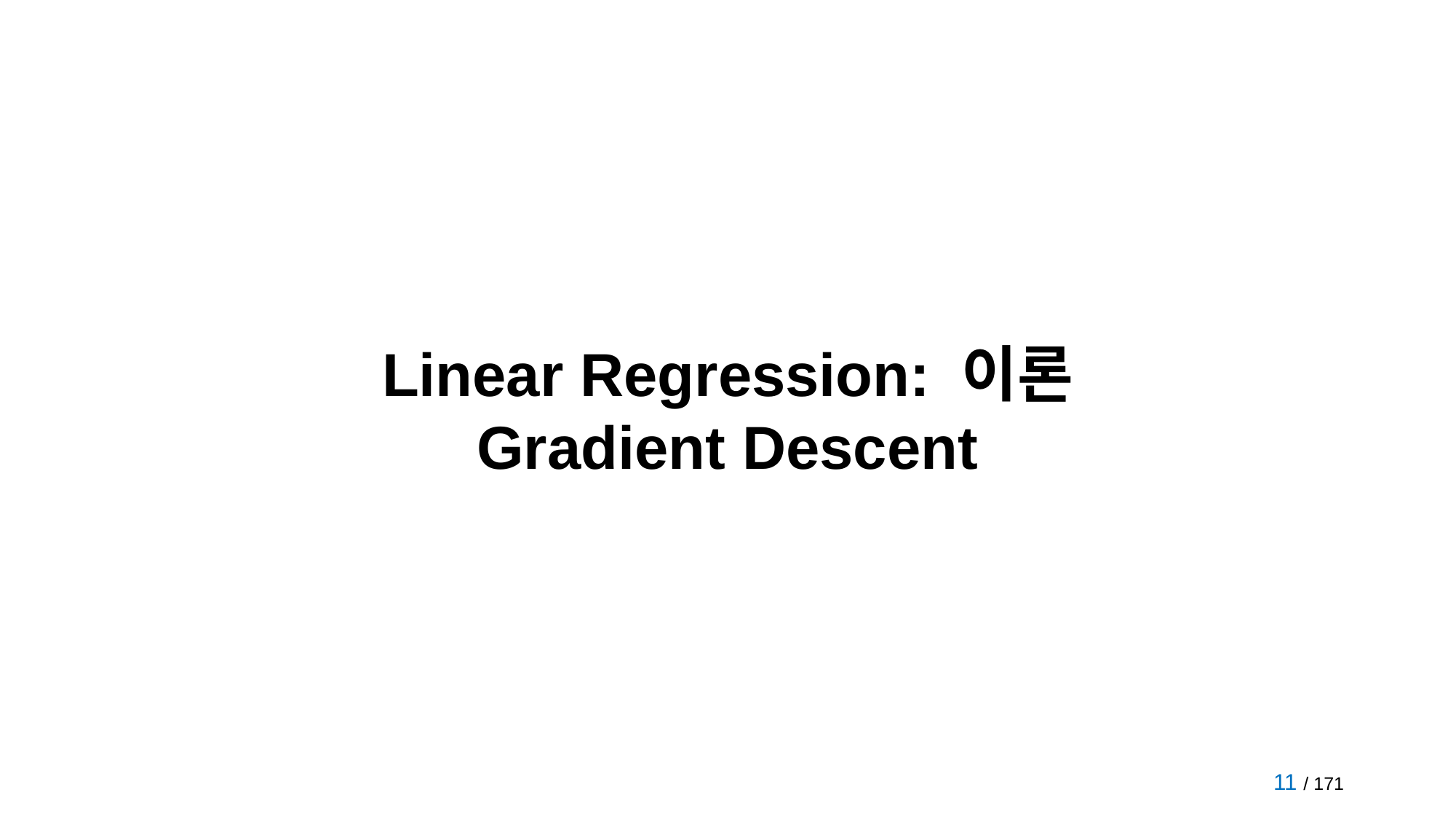

Linear Regression: 이론
Gradient Descent
11 / 171